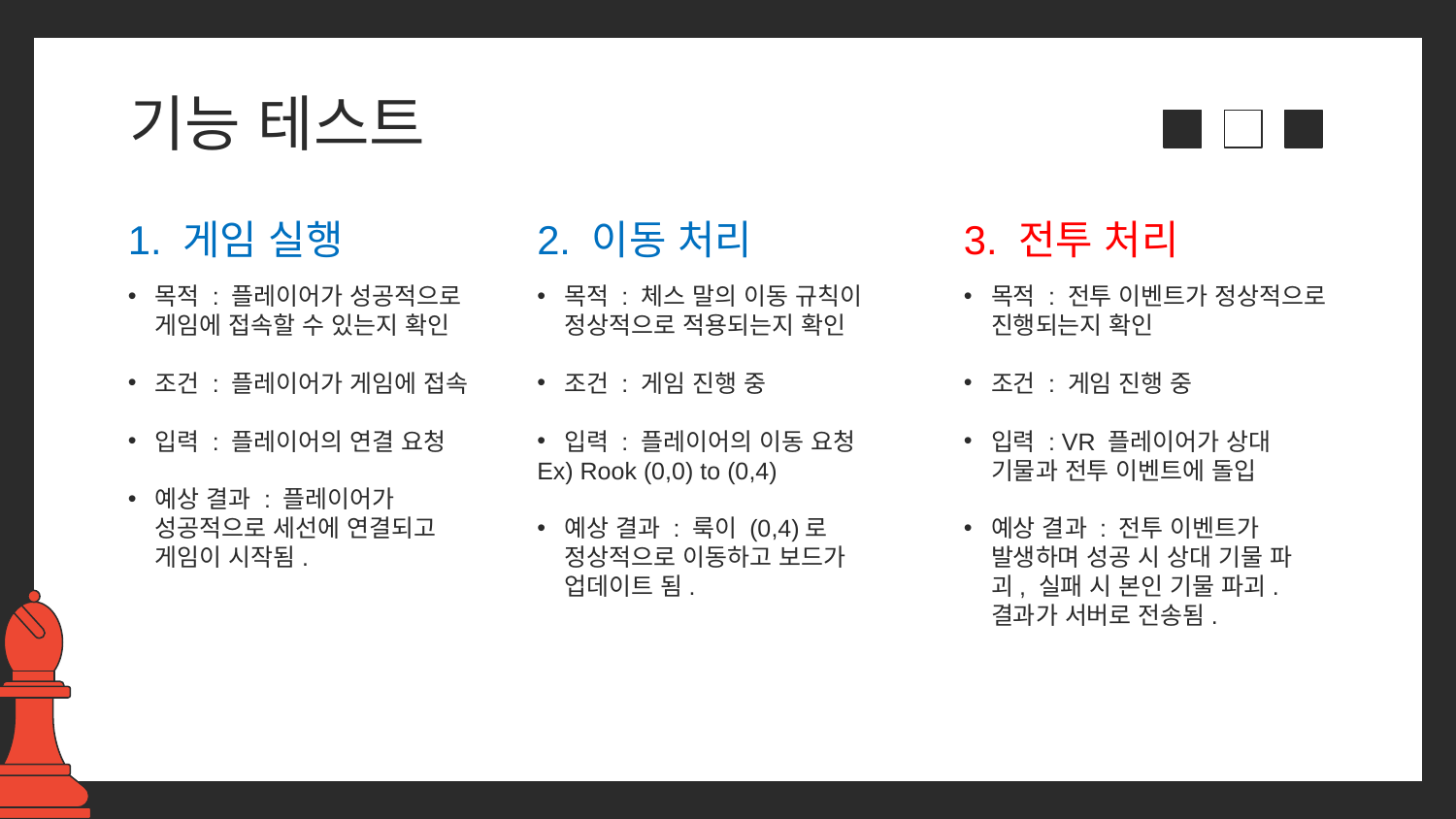

# 기능 테스트

1. 게임 실행
2. 이동 처리
3. 전투 처리
목적 : 플레이어가 성공적으로 게임에 접속할 수 있는지 확인

조건 : 플레이어가 게임에 접속

입력 : 플레이어의 연결 요청

예상 결과 : 플레이어가 성공적으로 세선에 연결되고 게임이 시작됨.
목적 : 전투 이벤트가 정상적으로 진행되는지 확인

조건 : 게임 진행 중

입력 : VR 플레이어가 상대 기물과 전투 이벤트에 돌입

예상 결과 : 전투 이벤트가 발생하며 성공 시 상대 기물 파괴, 실패 시 본인 기물 파괴. 결과가 서버로 전송됨.
목적 : 체스 말의 이동 규칙이 정상적으로 적용되는지 확인

조건 : 게임 진행 중

입력 : 플레이어의 이동 요청
Ex) Rook (0,0) to (0,4)

예상 결과 : 룩이 (0,4)로 정상적으로 이동하고 보드가 업데이트 됨.